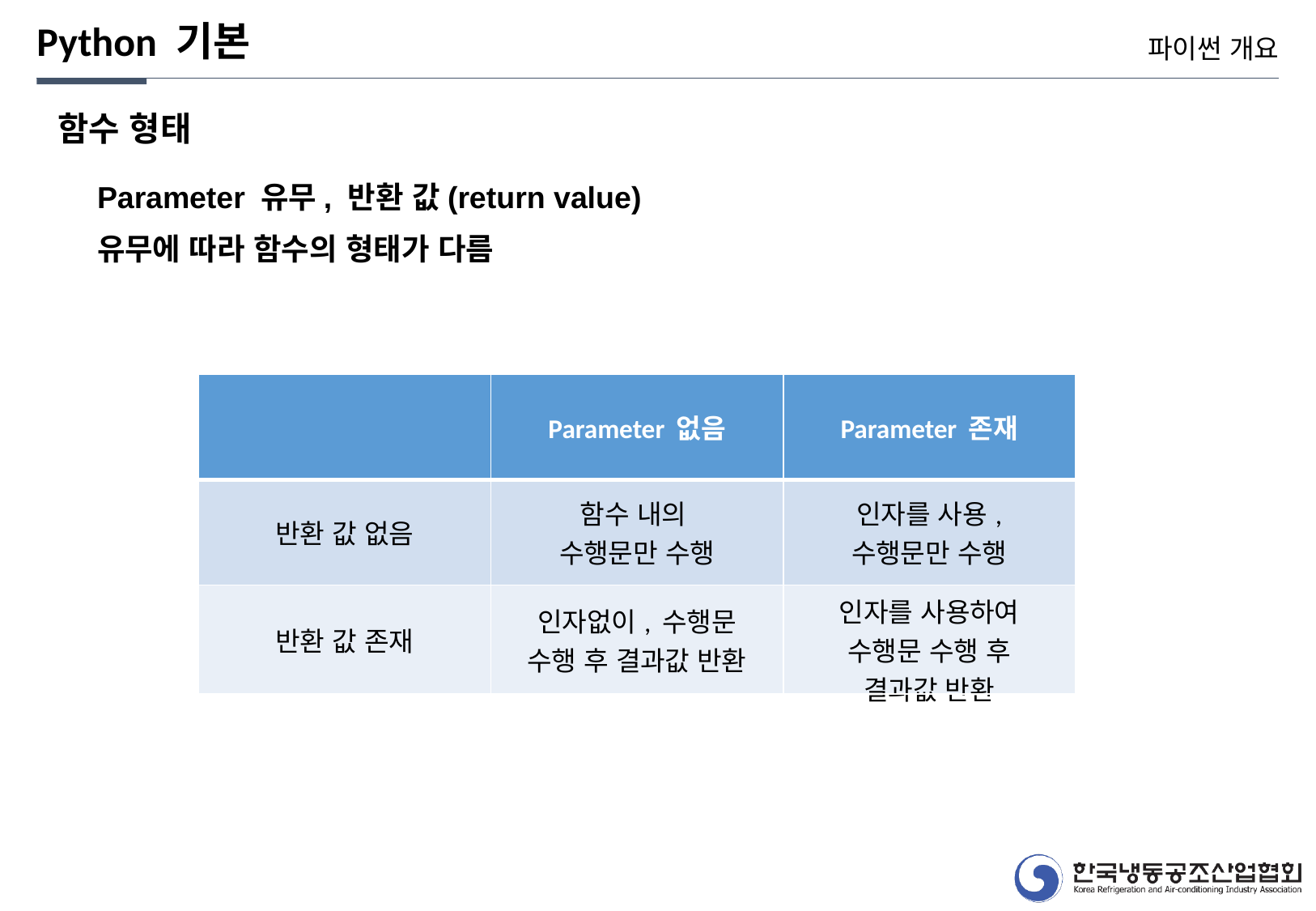

Python 기본
파이썬 개요
함수 형태
Parameter 유무, 반환 값(return value)
유무에 따라 함수의 형태가 다름
|  | Parameter 없음 | Parameter 존재 |
| --- | --- | --- |
| 반환 값 없음 | 함수 내의 수행문만 수행 | 인자를 사용, 수행문만 수행 |
| 반환 값 존재 | 인자없이, 수행문 수행 후 결과값 반환 | 인자를 사용하여 수행문 수행 후 결과값 반환 |